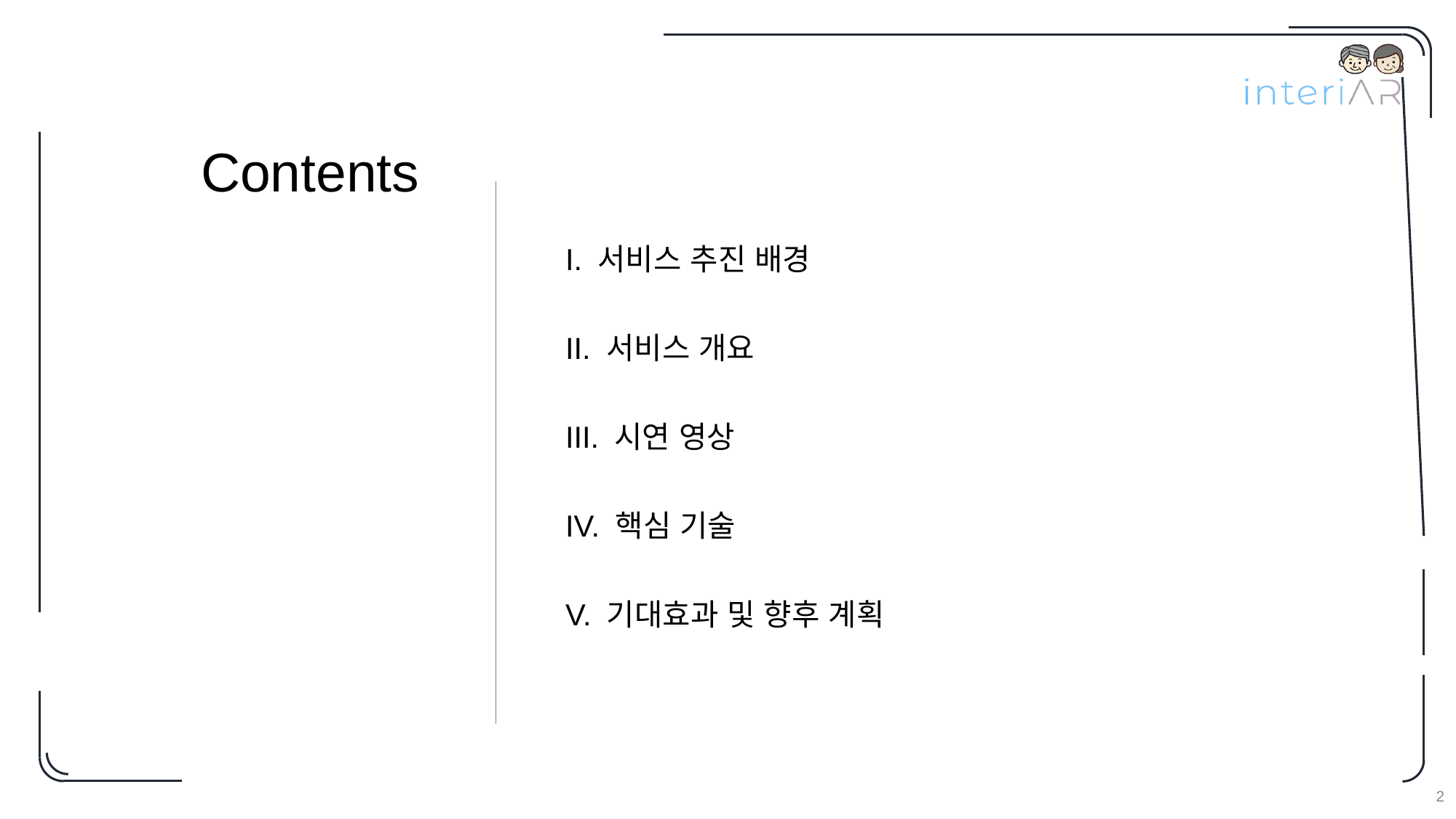

Contents
I. 서비스 추진 배경

II. 서비스 개요

III. 시연 영상

IV. 핵심 기술

V. 기대효과 및 향후 계획

2